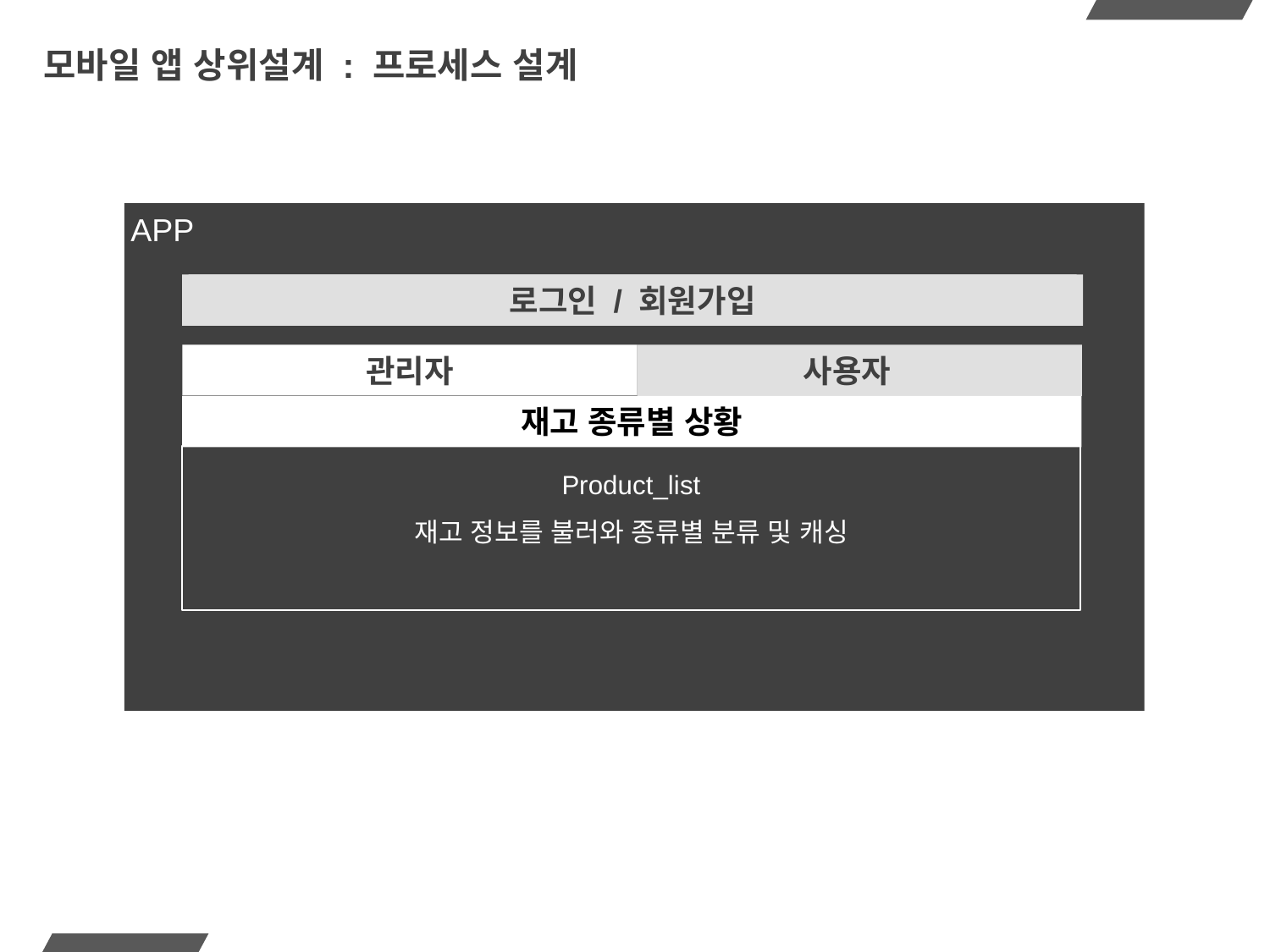

# 모바일 앱 상위설계 : 프로세스 설계
APP

로그인 / 회원가입
사용자
관리자

재고 종류별 상황

Product_list
재고 정보를 불러와 종류별 분류 및 캐싱